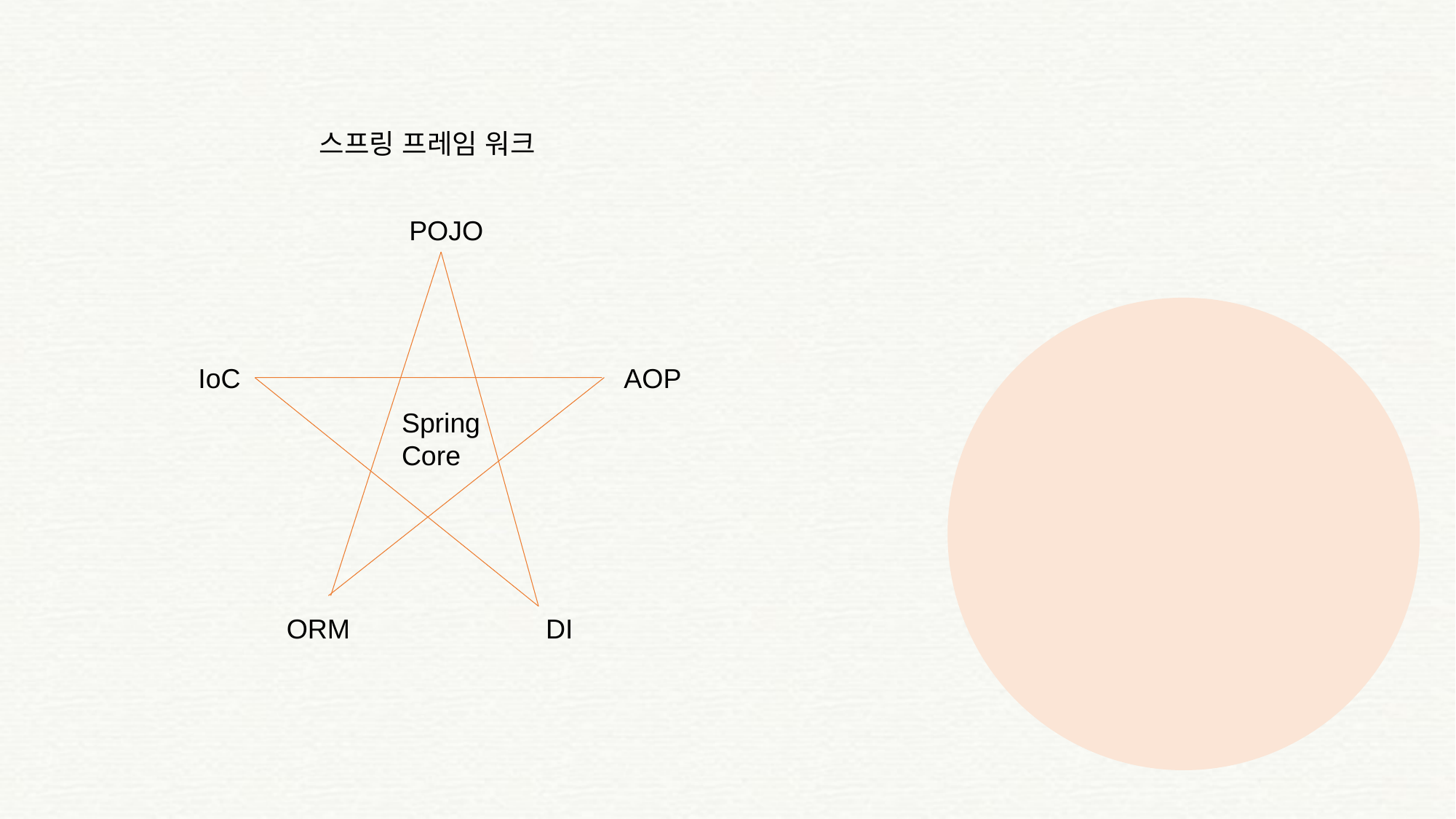

스프링 프레임 워크
POJO

IoC
AOP
Spring
Core
ORM
DI